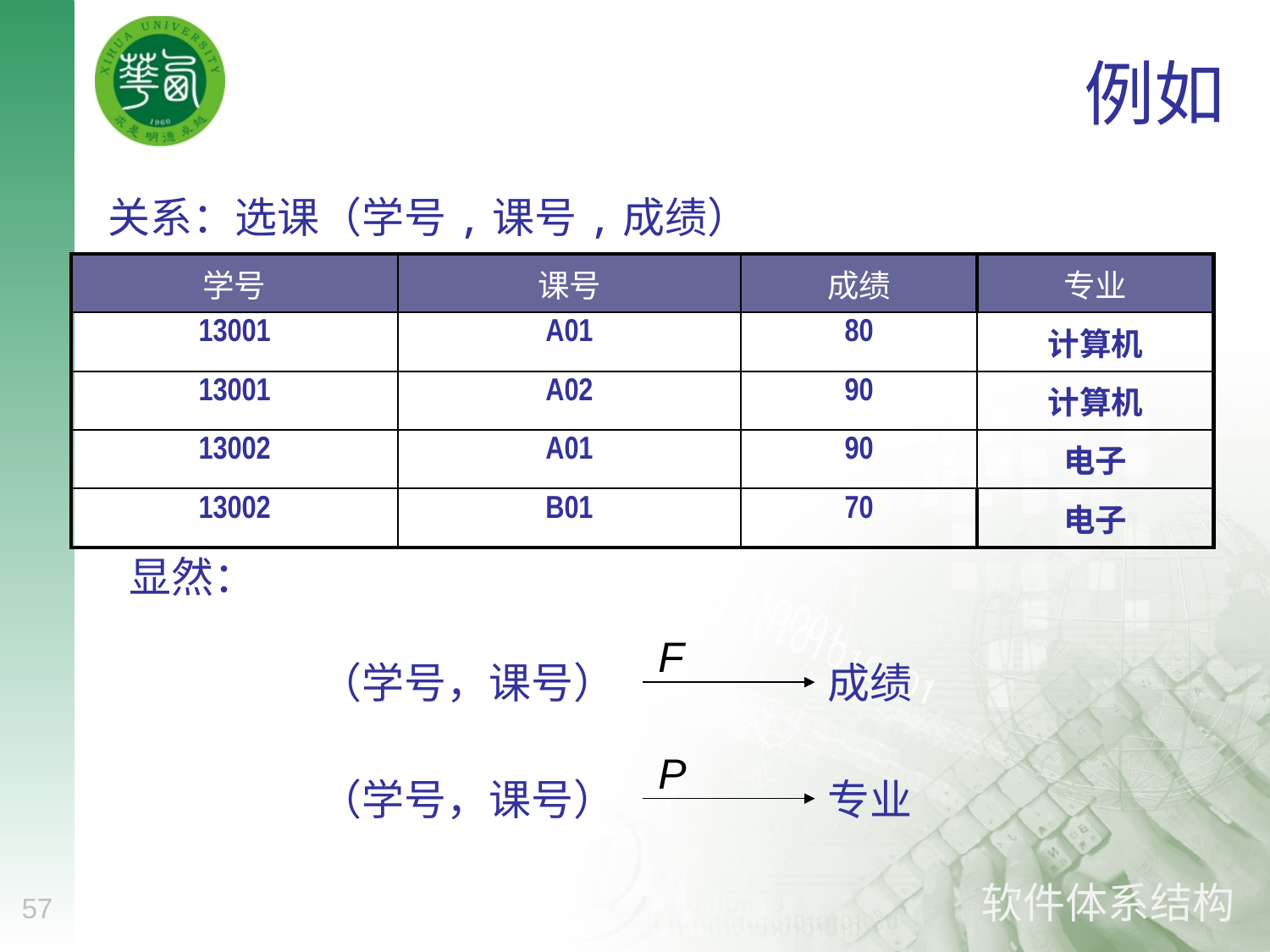

# 例如
关系：选课（学号,课号,成绩）
| 学号 | 课号 | 成绩 | 专业 |
| --- | --- | --- | --- |
| 13001 | A01 | 80 | 计算机 |
| 13001 | A02 | 90 | 计算机 |
| 13002 | A01 | 90 | 电子 |
| 13002 | B01 | 70 | 电子 |
显然：
F
（学号，课号）
成绩
P
（学号，课号）
专业
57